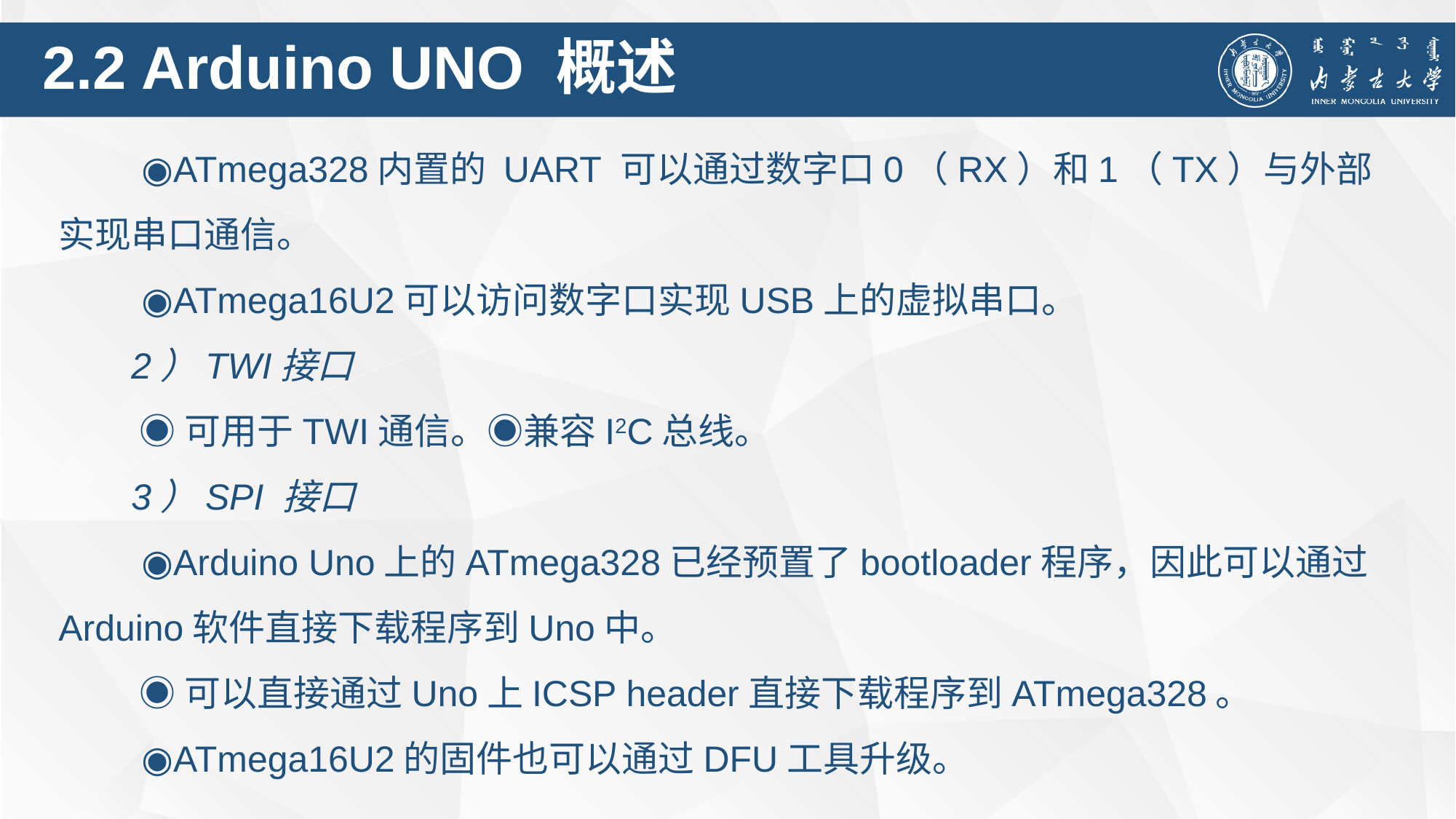

2.2 Arduino UNO 概述

 ◉ATmega328内置的 UART 可以通过数字口0（RX）和1（TX）与外部实现串口通信。
 ◉ATmega16U2可以访问数字口实现USB上的虚拟串口。
2）TWI接口
 ◉可用于TWI通信。◉兼容I2C总线。
3）SPI 接口
 ◉Arduino Uno上的ATmega328已经预置了bootloader程序，因此可以通过Arduino软件直接下载程序到Uno中。
 ◉可以直接通过Uno上ICSP header直接下载程序到ATmega328。
 ◉ATmega16U2的固件也可以通过DFU工具升级。